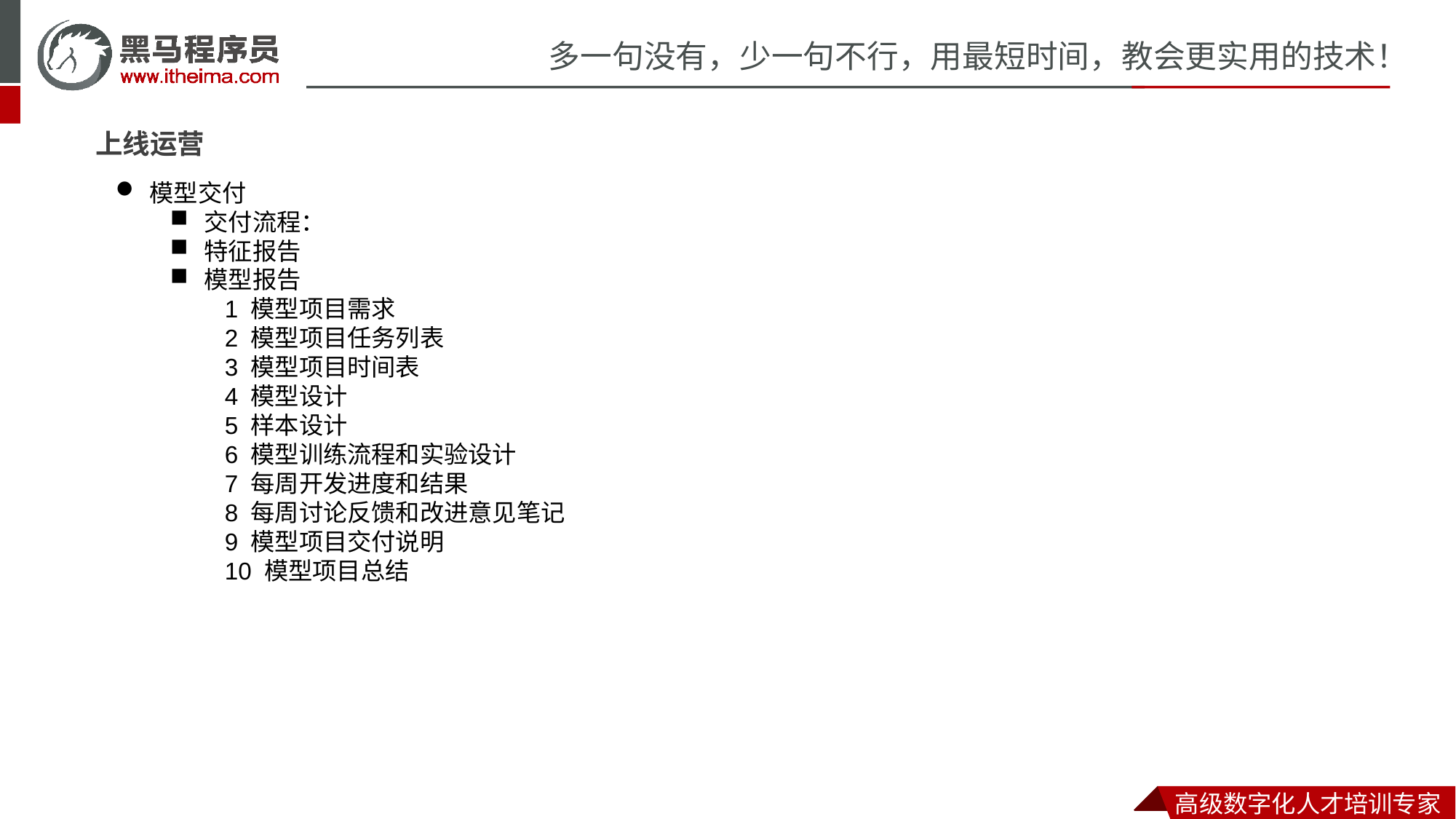

上线运营

模型交付
交付流程：
特征报告
模型报告
1 模型项目需求
2 模型项目任务列表
3 模型项目时间表
4 模型设计
5 样本设计
6 模型训练流程和实验设计
7 每周开发进度和结果
8 每周讨论反馈和改进意见笔记
9 模型项目交付说明
10 模型项目总结